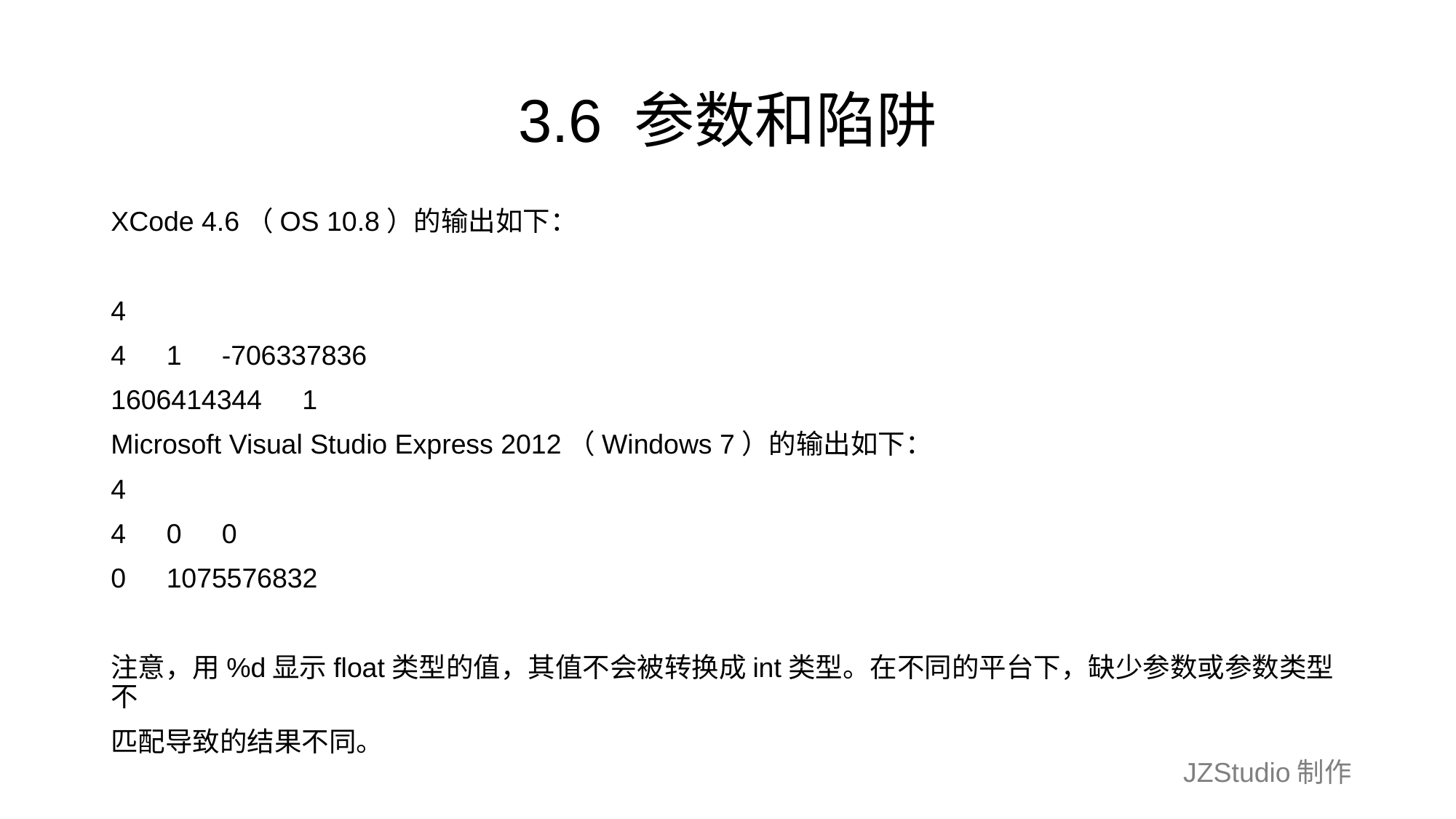

# 3.6 参数和陷阱
XCode 4.6（OS 10.8）的输出如下：

4
4　1　-706337836
1606414344　1
Microsoft Visual Studio Express 2012（Windows 7）的输出如下：
4
4　0　0
0　1075576832

注意，用%d显示float类型的值，其值不会被转换成int类型。在不同的平台下，缺少参数或参数类型不
匹配导致的结果不同。